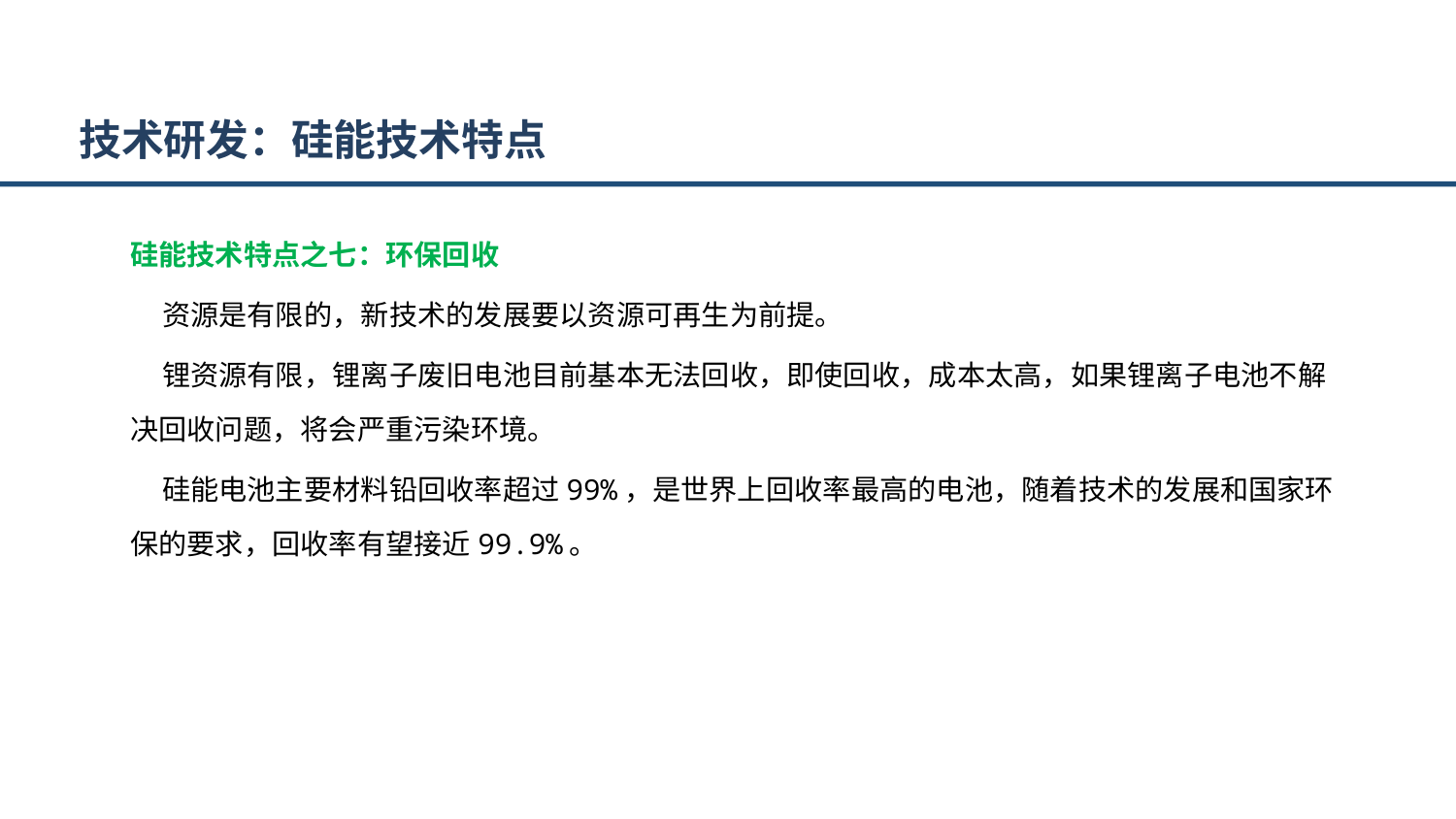

技术研发：硅能技术特点

硅能技术特点之七：环保回收
    资源是有限的，新技术的发展要以资源可再生为前提。
    锂资源有限，锂离子废旧电池目前基本无法回收，即使回收，成本太高，如果锂离子电池不解决回收问题，将会严重污染环境。
    硅能电池主要材料铅回收率超过99%，是世界上回收率最高的电池，随着技术的发展和国家环保的要求，回收率有望接近99.9%。